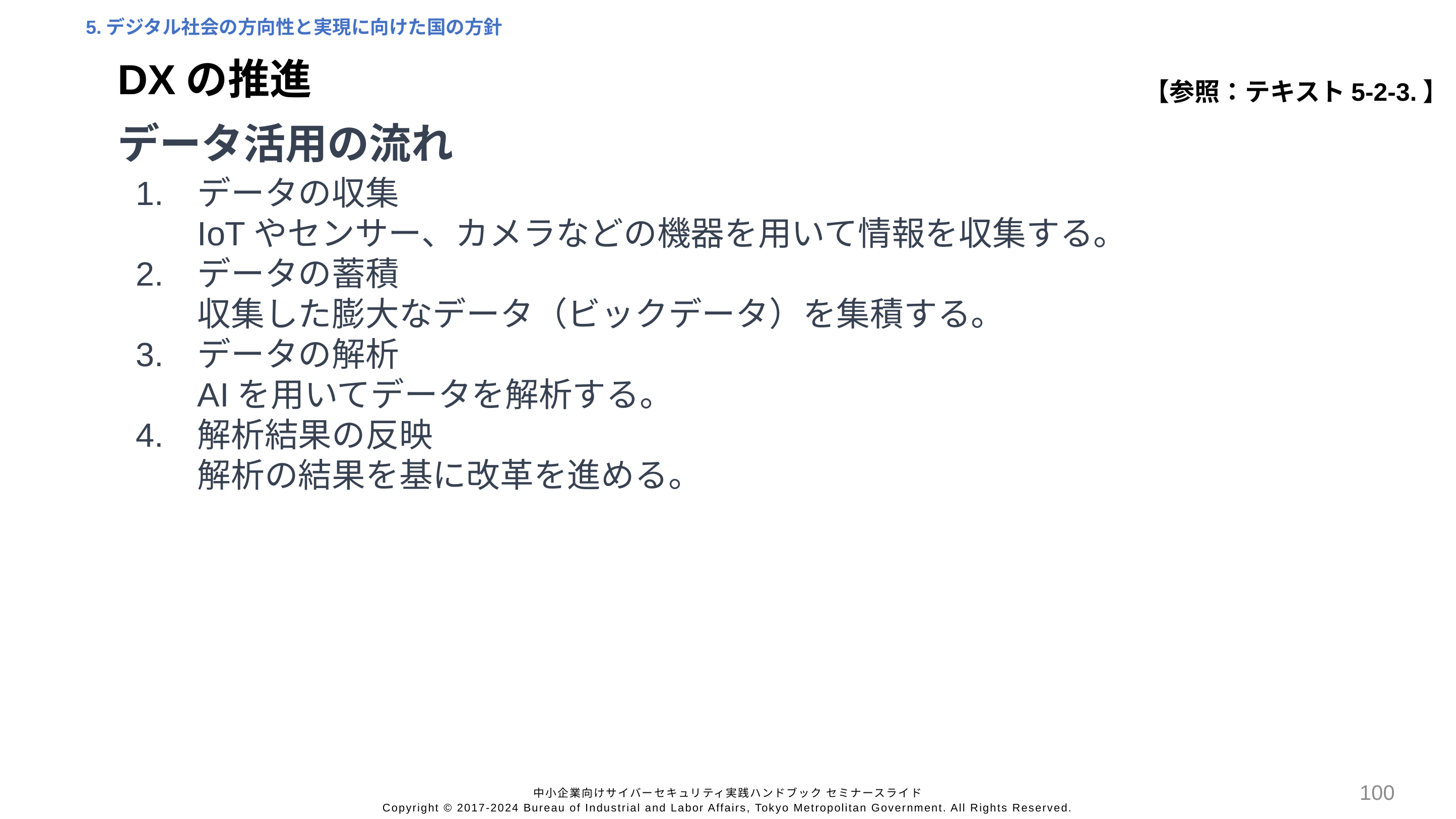

5.デジタル社会の方向性と実現に向けた国の方針
DXの推進
【参照：テキスト5-2-3.】
データ活用の流れ
データの収集
IoTやセンサー、カメラなどの機器を用いて情報を収集する。
データの蓄積
収集した膨大なデータ（ビックデータ）を集積する。
データの解析
AIを用いてデータを解析する。
解析結果の反映
解析の結果を基に改革を進める。
100